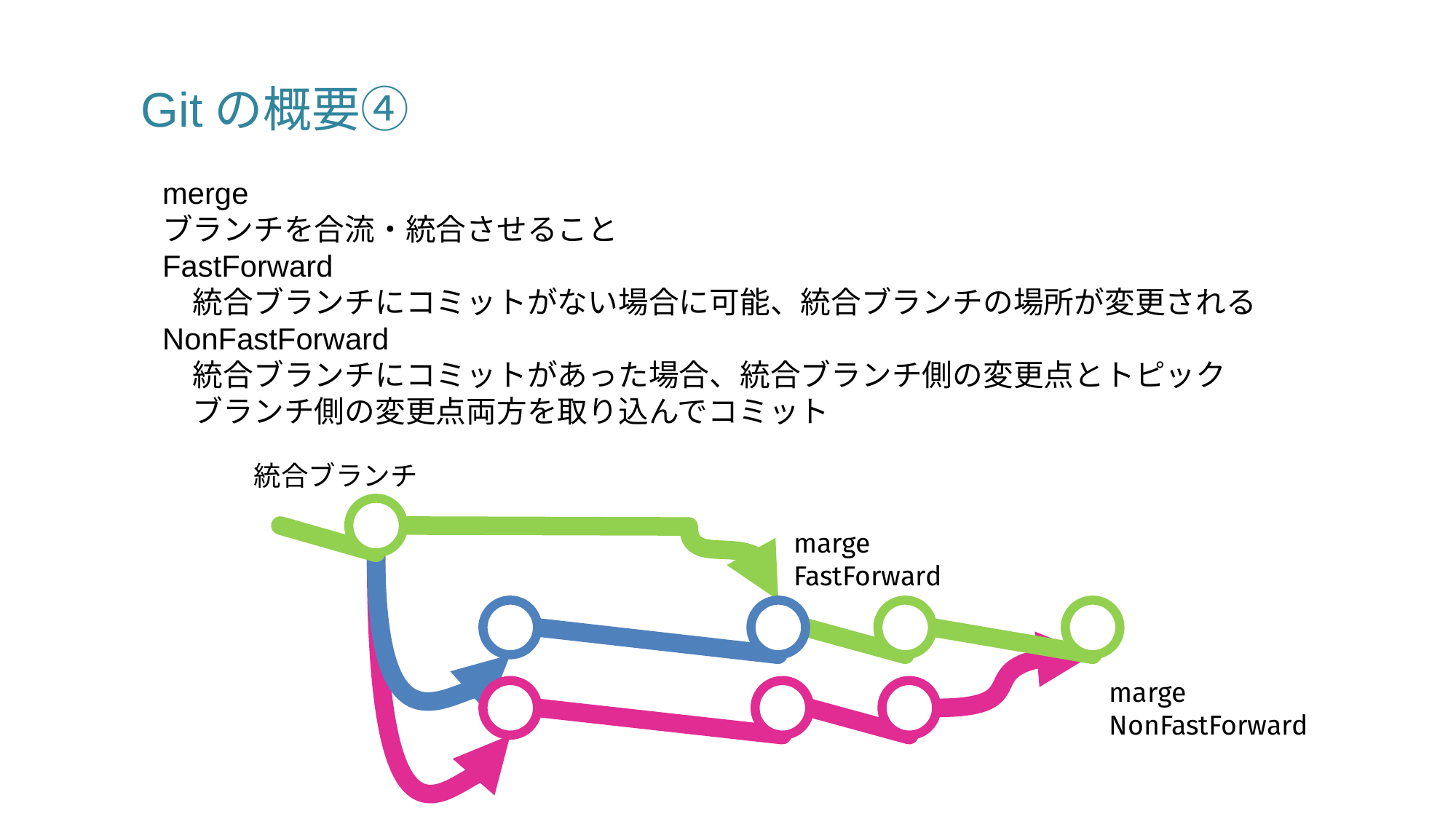

# Gitの概要④
merge
ブランチを合流・統合させること
FastForward
　統合ブランチにコミットがない場合に可能、統合ブランチの場所が変更される
NonFastForward
　統合ブランチにコミットがあった場合、統合ブランチ側の変更点とトピック
　ブランチ側の変更点両方を取り込んでコミット

統合ブランチ

marge
FastForward

marge
NonFastForward